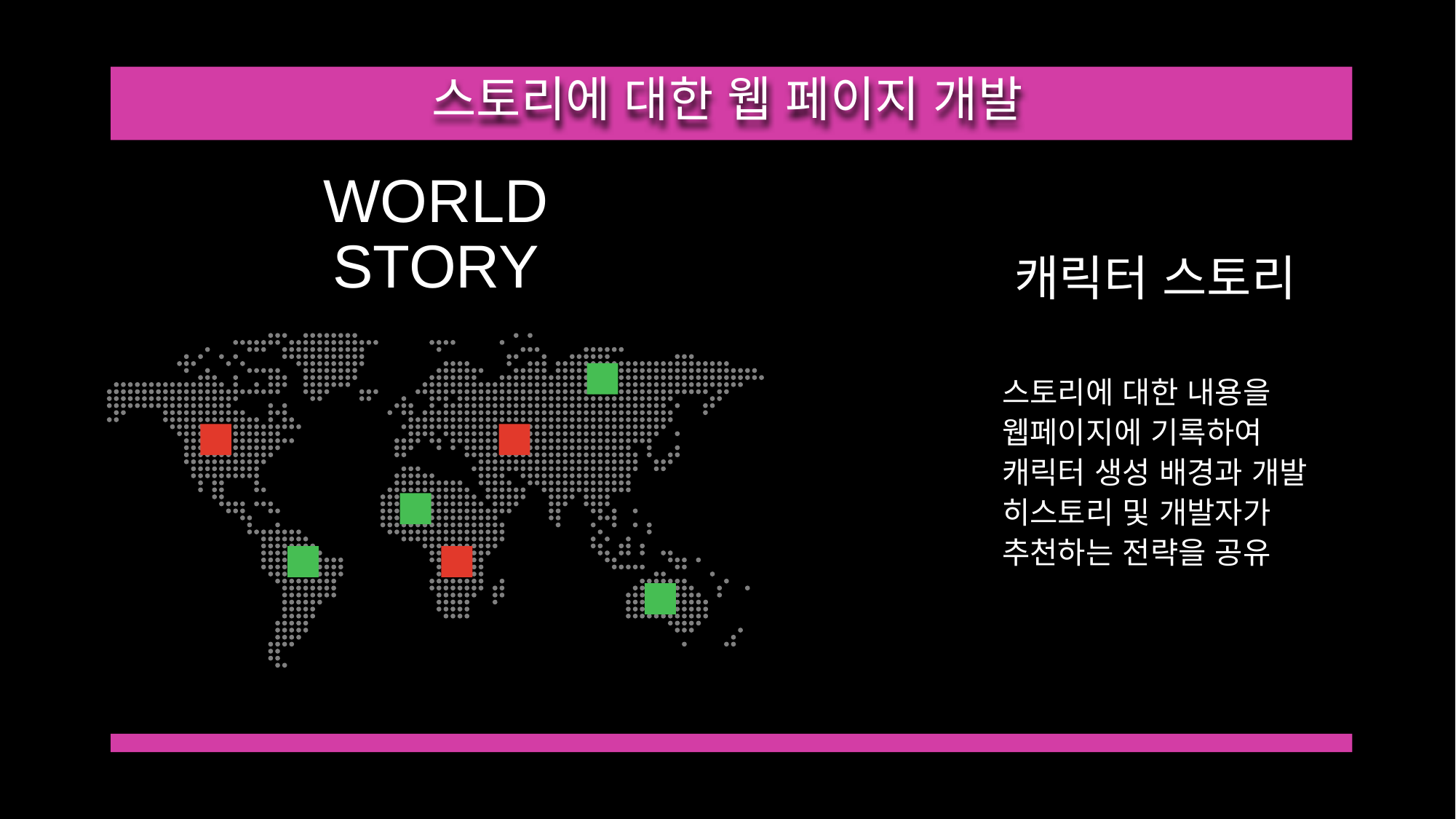

스토리에 대한 웹 페이지 개발
WORLD STORY

캐릭터 스토리
스토리에 대한 내용을 웹페이지에 기록하여 캐릭터 생성 배경과 개발 히스토리 및 개발자가 추천하는 전략을 공유